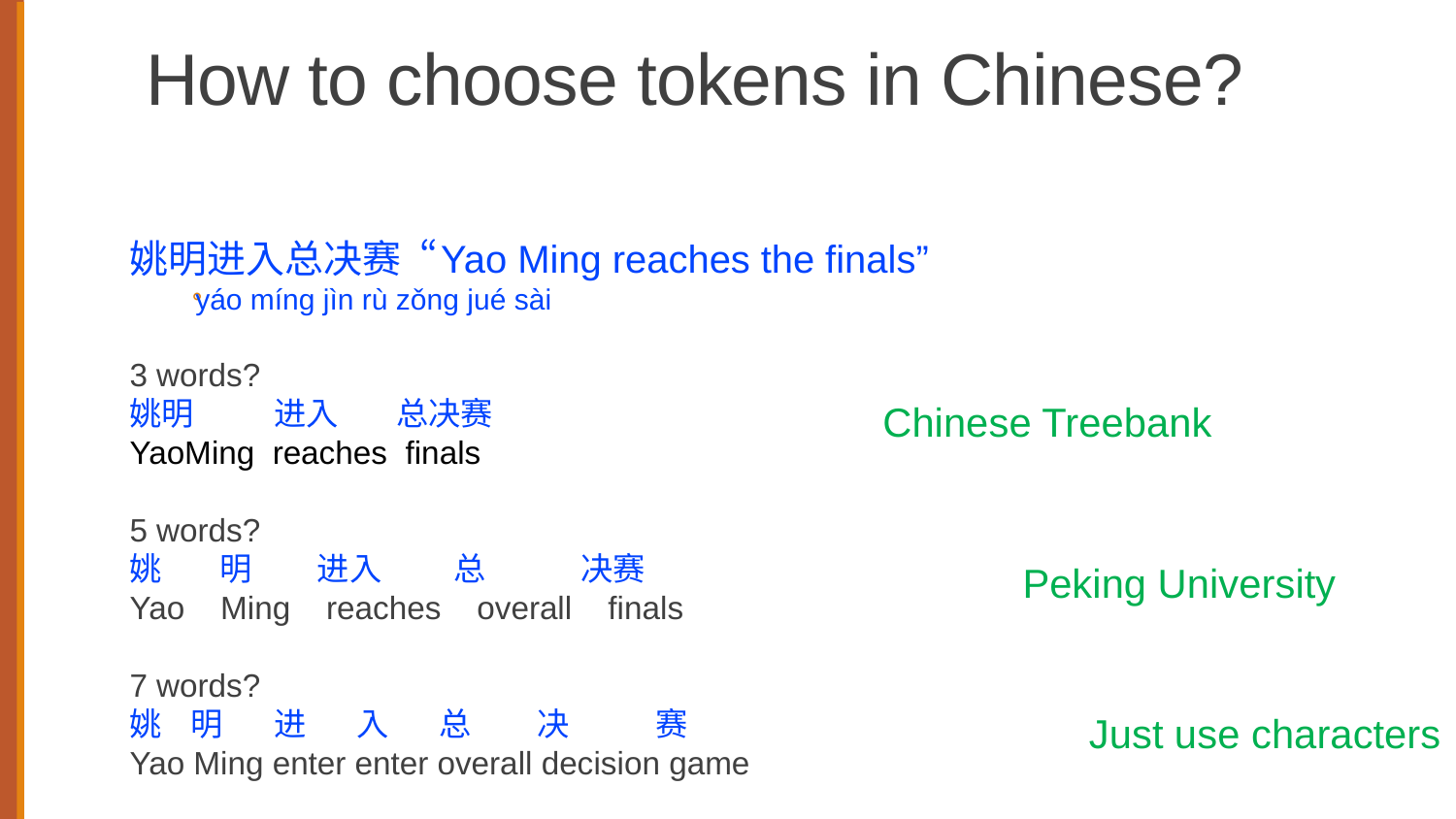

# How to choose tokens in Chinese?
姚明进入总决赛  “Yao Ming reaches the finals”
yáo míng jìn rù zǒng jué sài

3 words?
姚明           进入        总决赛
YaoMing  reaches  finals

5 words?
姚        明         进入          总             决赛
Yao    Ming    reaches    overall    finals

7 words?
姚    明       进       入       总         决            赛
Yao Ming enter enter overall decision game

Chinese Treebank
Peking University
Just use characters